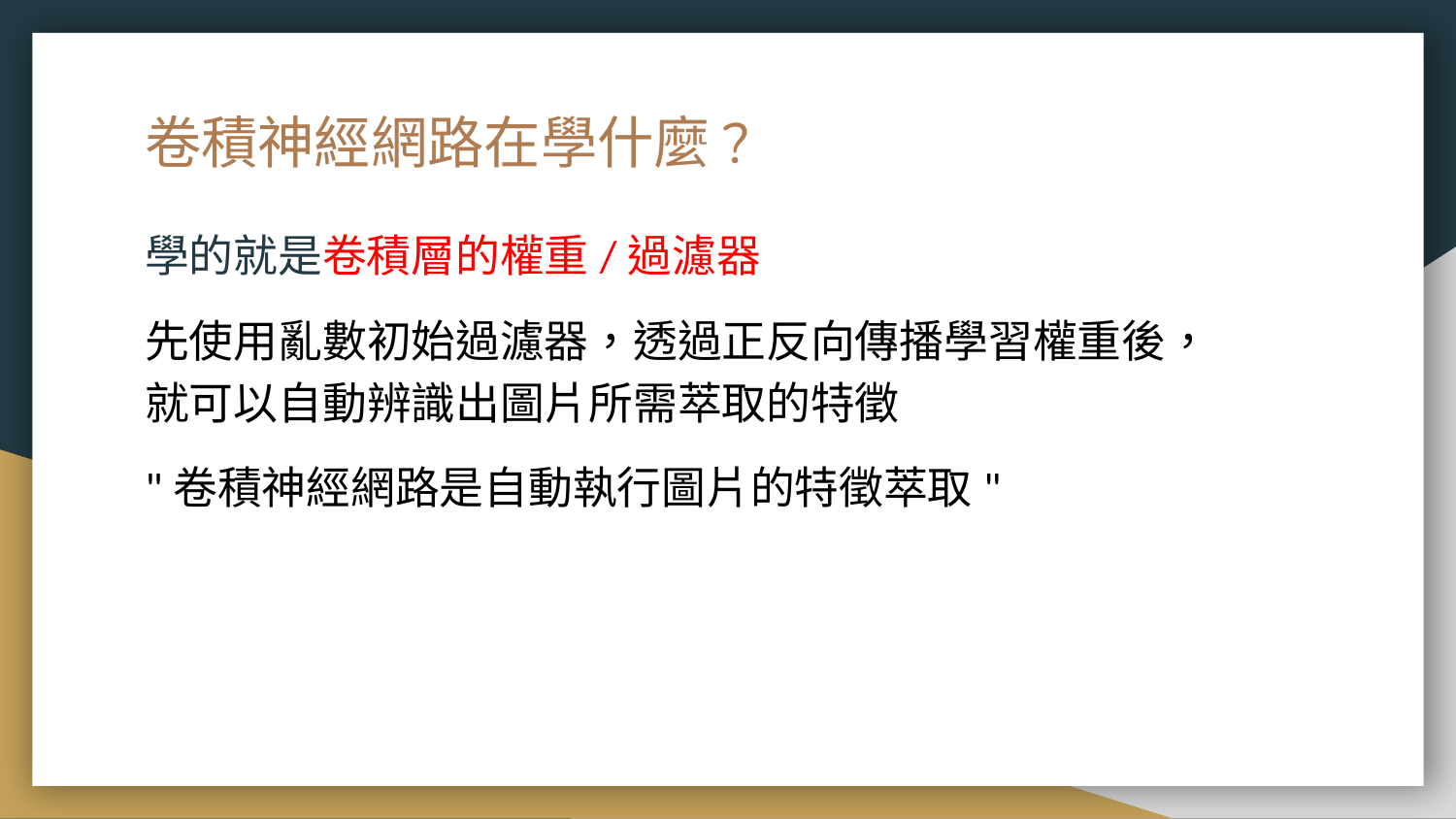

# 卷積神經網路在學什麼?
學的就是卷積層的權重/過濾器
先使用亂數初始過濾器，透過正反向傳播學習權重後，就可以自動辨識出圖片所需萃取的特徵
"卷積神經網路是自動執行圖片的特徵萃取"